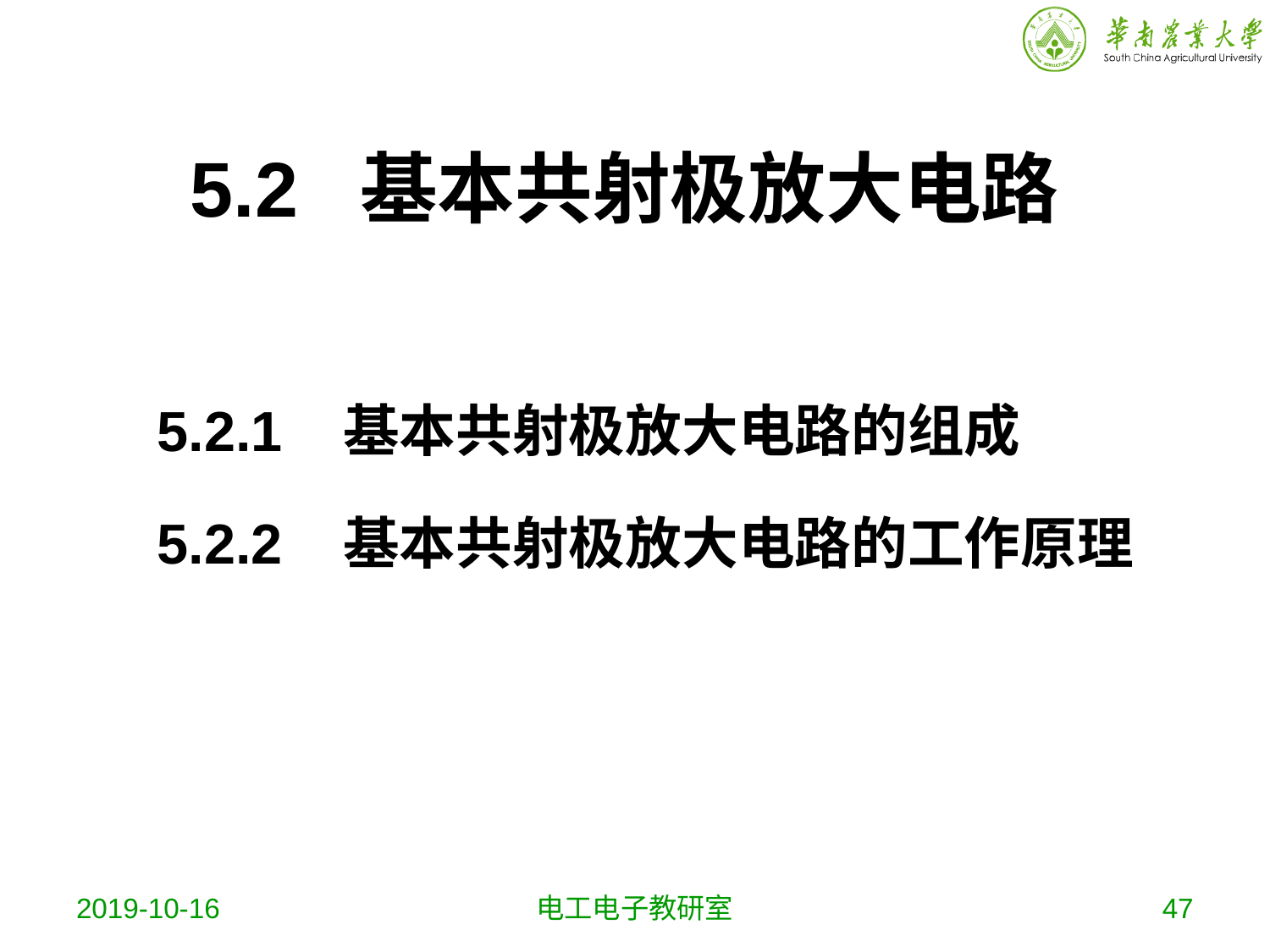

# 5.2  基本共射极放大电路
5.2.1   基本共射极放大电路的组成
5.2.2   基本共射极放大电路的工作原理

2019-10-16
电工电子教研室
47